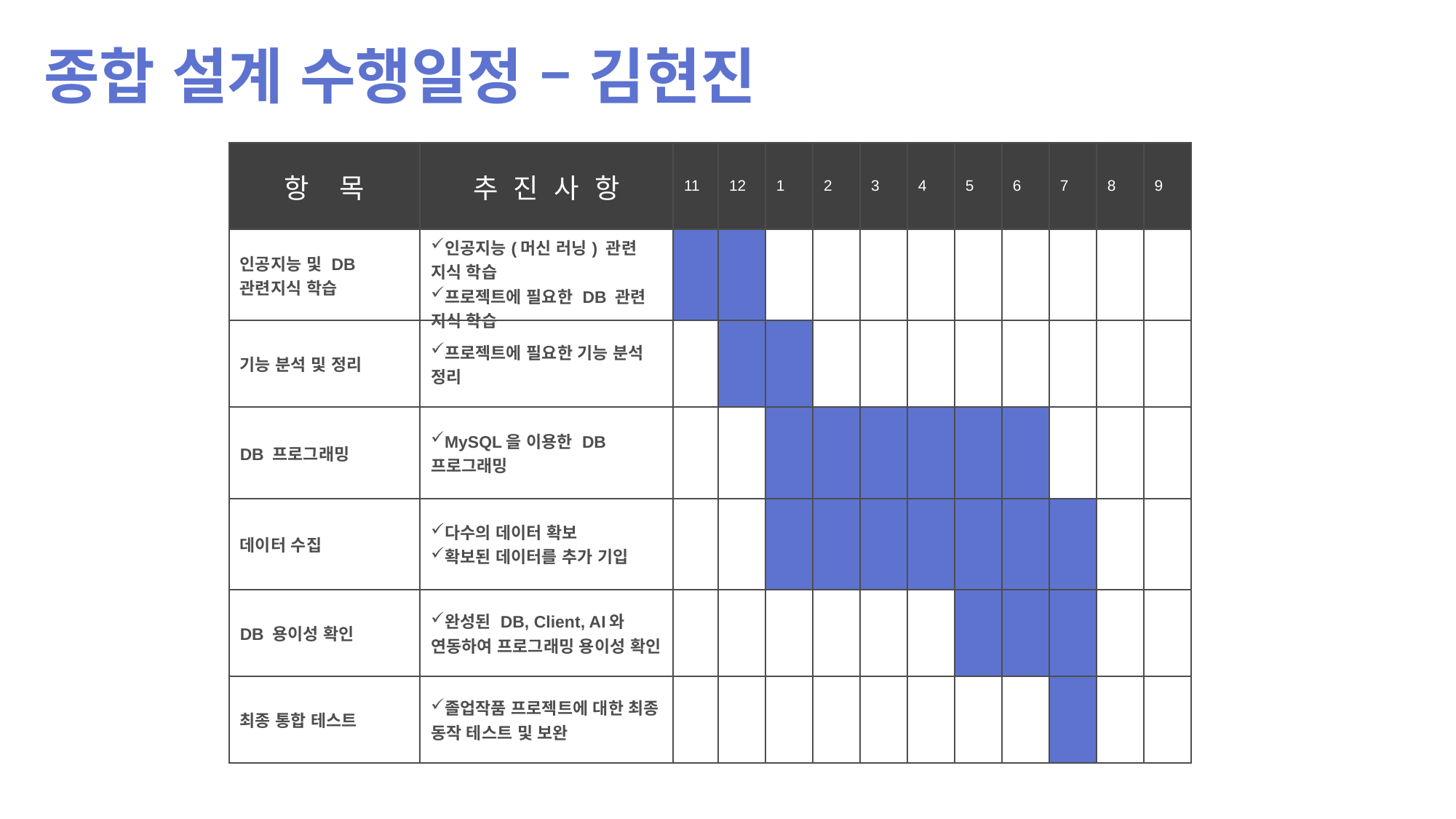

종합 설계 수행일정 – 김현진
| 항 목 | 추 진 사 항 | 11 | 12 | 1 | 2 | 3 | 4 | 5 | 6 | 7 | 8 | 9 |
| --- | --- | --- | --- | --- | --- | --- | --- | --- | --- | --- | --- | --- |
| 인공지능 및 DB 관련지식 학습 | 인공지능(머신 러닝) 관련 지식 학습 프로젝트에 필요한 DB 관련 지식 학습 |  |  |  |  |  |  |  |  |  |  |  |
| 기능 분석 및 정리 | 프로젝트에 필요한 기능 분석 정리 |  |  |  |  |  |  |  |  |  |  |  |
| DB 프로그래밍 | MySQL을 이용한 DB 프로그래밍 |  |  |  |  |  |  |  |  |  |  |  |
| 데이터 수집 | 다수의 데이터 확보 확보된 데이터를 추가 기입 |  |  |  |  |  |  |  |  |  |  |  |
| DB 용이성 확인 | 완성된 DB, Client, AI와 연동하여 프로그래밍 용이성 확인 |  |  |  |  |  |  |  |  |  |  |  |
| 최종 통합 테스트 | 졸업작품 프로젝트에 대한 최종 동작 테스트 및 보완 |  |  |  |  |  |  |  |  |  |  |  |